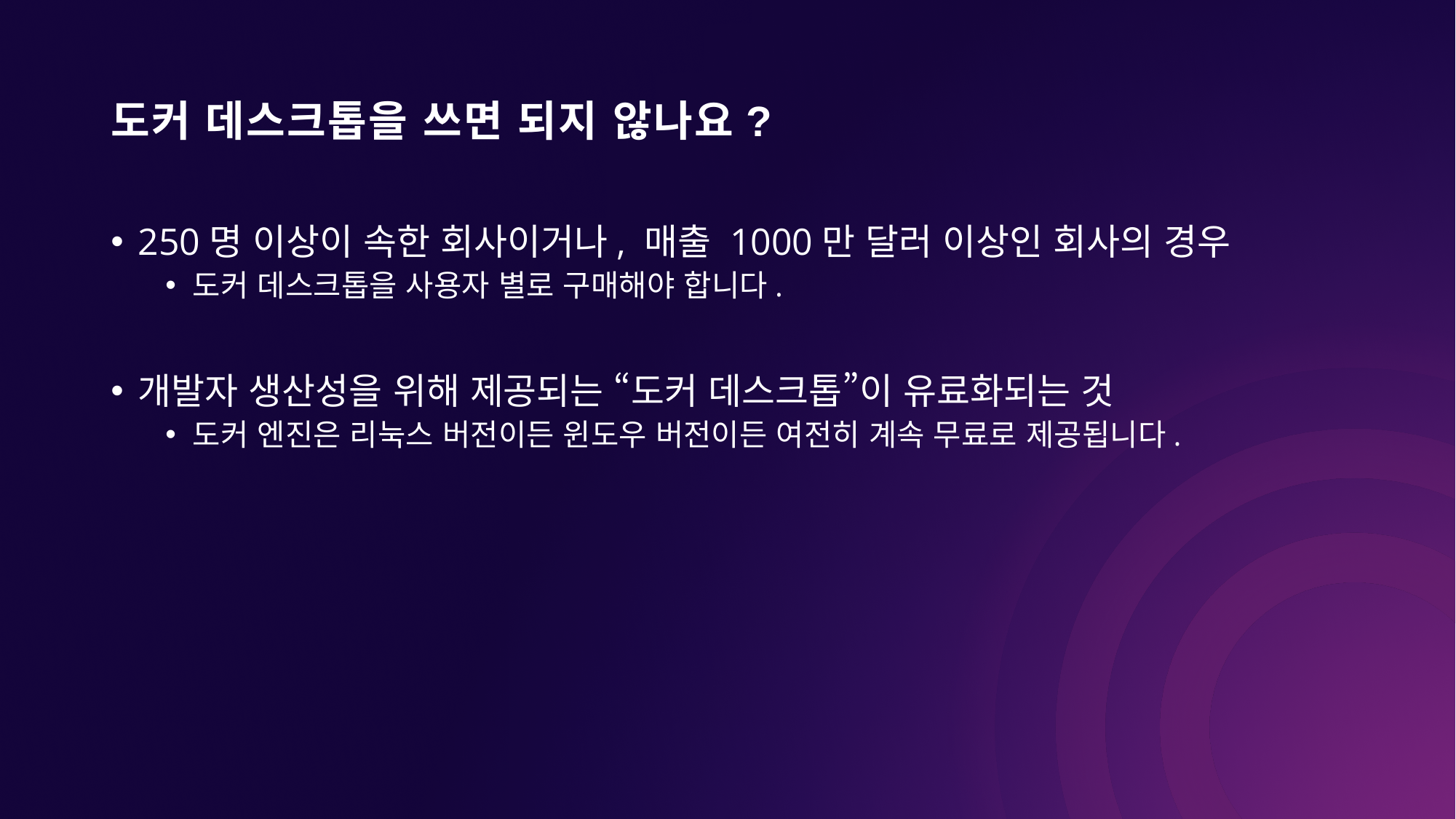

# 도커 데스크톱을 쓰면 되지 않나요?
250명 이상이 속한 회사이거나, 매출 1000만 달러 이상인 회사의 경우
도커 데스크톱을 사용자 별로 구매해야 합니다.

개발자 생산성을 위해 제공되는 “도커 데스크톱”이 유료화되는 것
도커 엔진은 리눅스 버전이든 윈도우 버전이든 여전히 계속 무료로 제공됩니다.